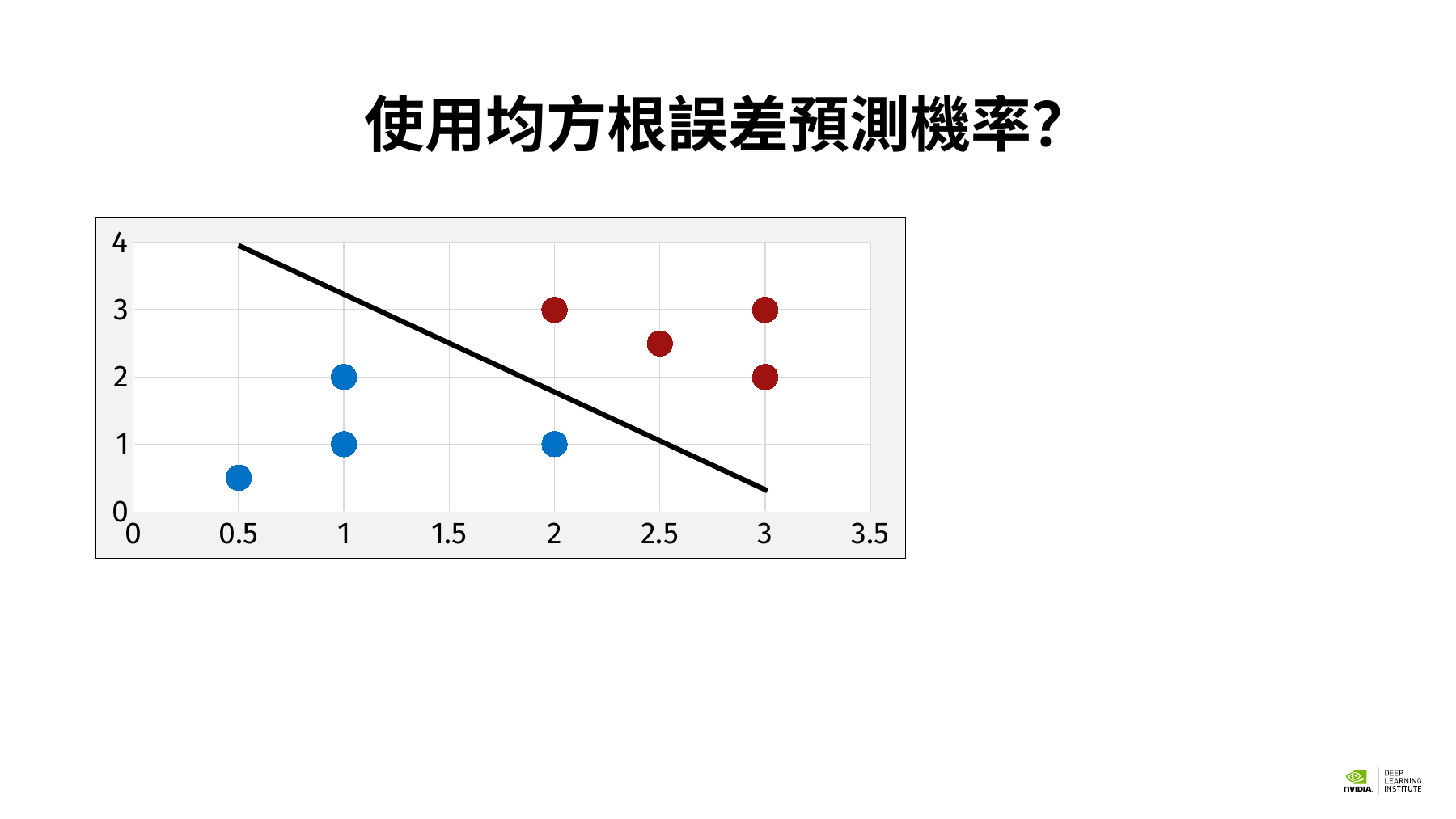

# 使用均方根誤差預測機率？

### Chart

| Category | Y-Red | Y-Blue |
|---|---|---|